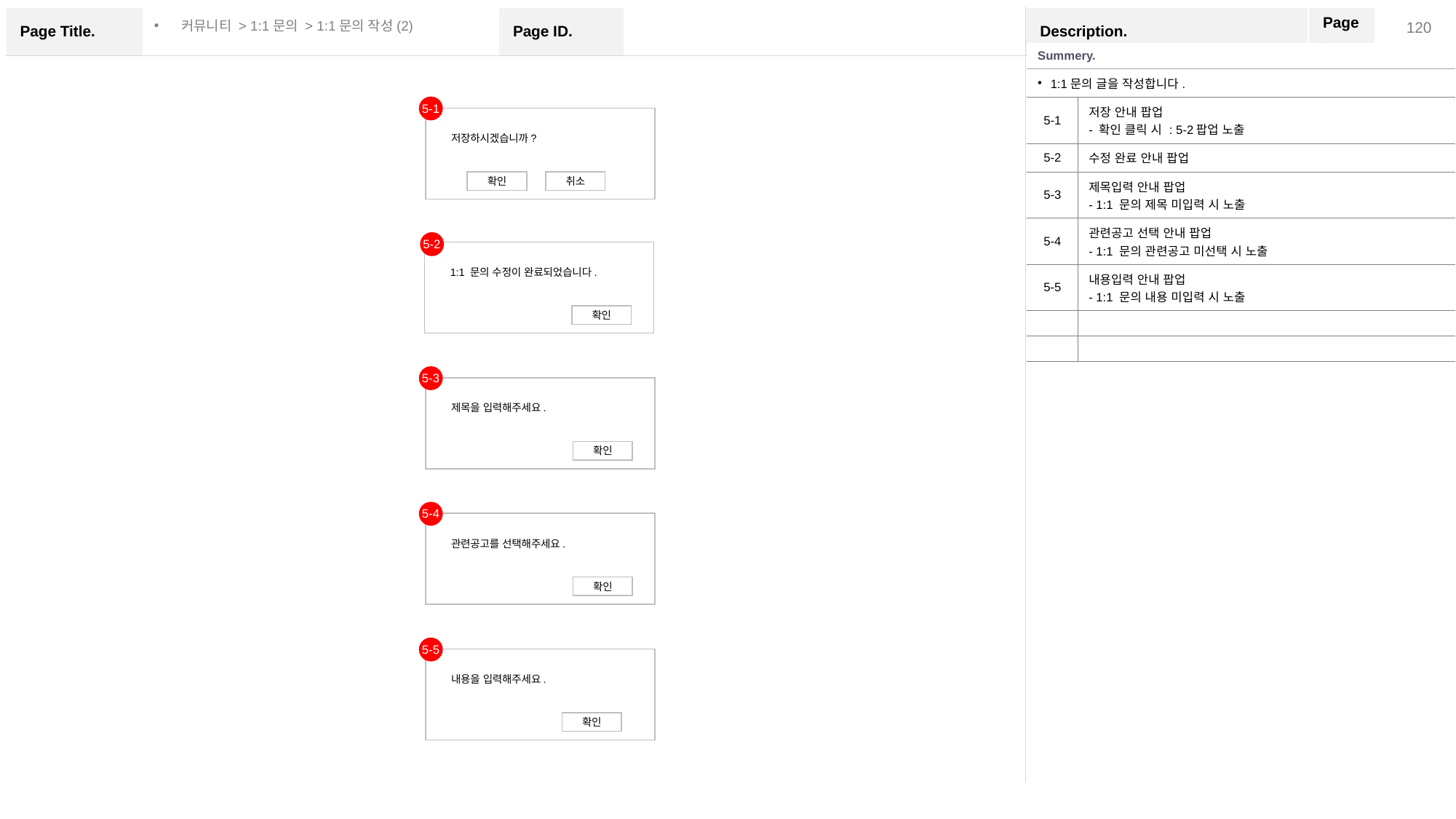

커뮤니티 > 1:1문의 > 1:1문의 작성(2)

| Summery. |  |
| --- | --- |
| 1:1문의 글을 작성합니다. |  |
| 5-1 | 저장 안내 팝업 - 확인 클릭 시 : 5-2팝업 노출 |
| 5-2 | 수정 완료 안내 팝업 |
| 5-3 | 제목입력 안내 팝업 - 1:1 문의 제목 미입력 시 노출 |
| 5-4 | 관련공고 선택 안내 팝업 - 1:1 문의 관련공고 미선택 시 노출 |
| 5-5 | 내용입력 안내 팝업 - 1:1 문의 내용 미입력 시 노출 |
|  |  |
|  |  |
5-1

저장하시겠습니까?
확인
취소
5-2

1:1 문의 수정이 완료되었습니다.
확인
5-3

제목을 입력해주세요.
확인
5-4

관련공고를 선택해주세요.
확인
5-5

내용을 입력해주세요.
확인